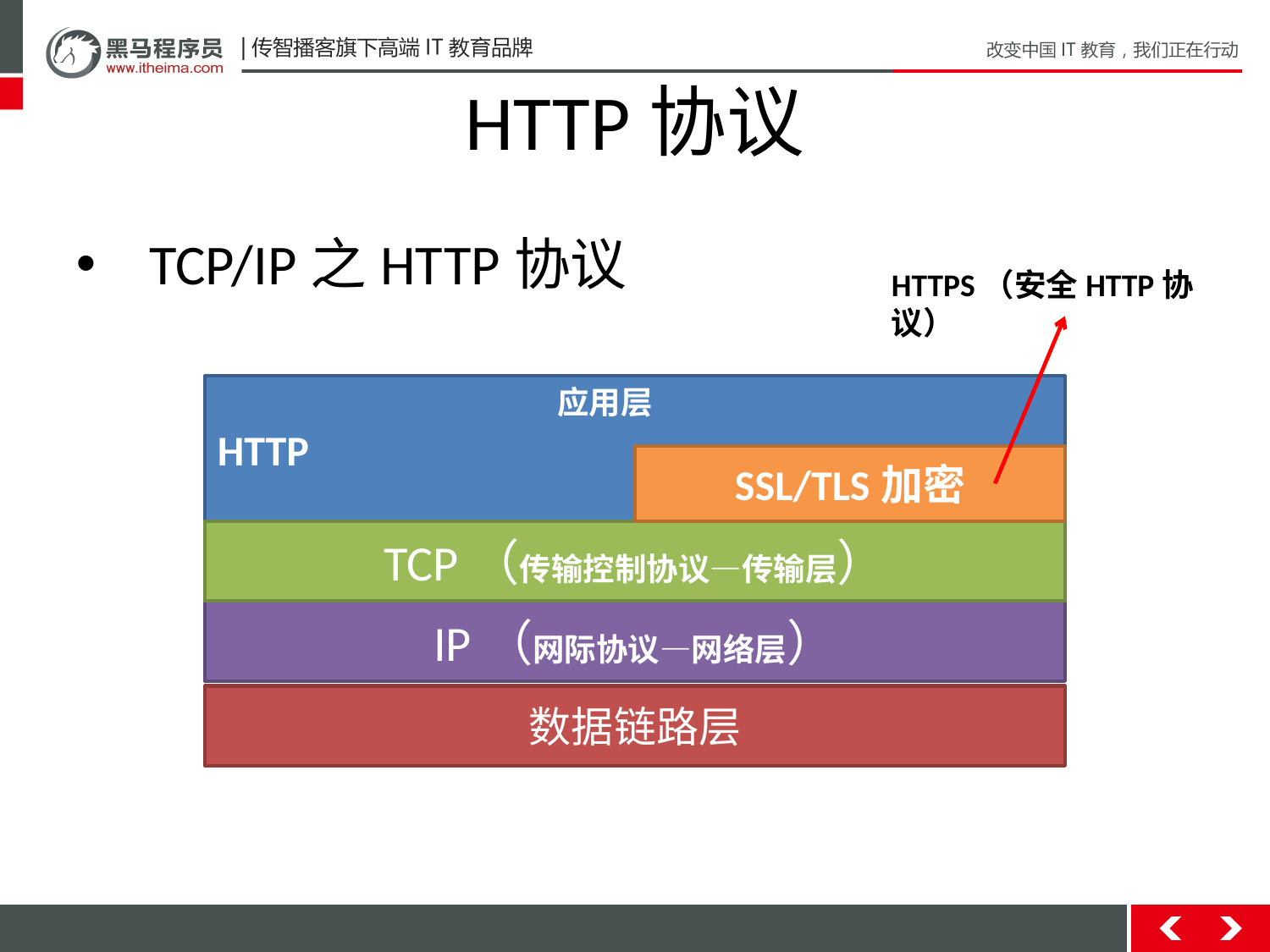

# HTTP协议
  TCP/IP之HTTP协议
HTTPS（安全HTTP协议）
HTTP
应用层
SSL/TLS加密
TCP（传输控制协议—传输层）
IP（网际协议—网络层）
数据链路层